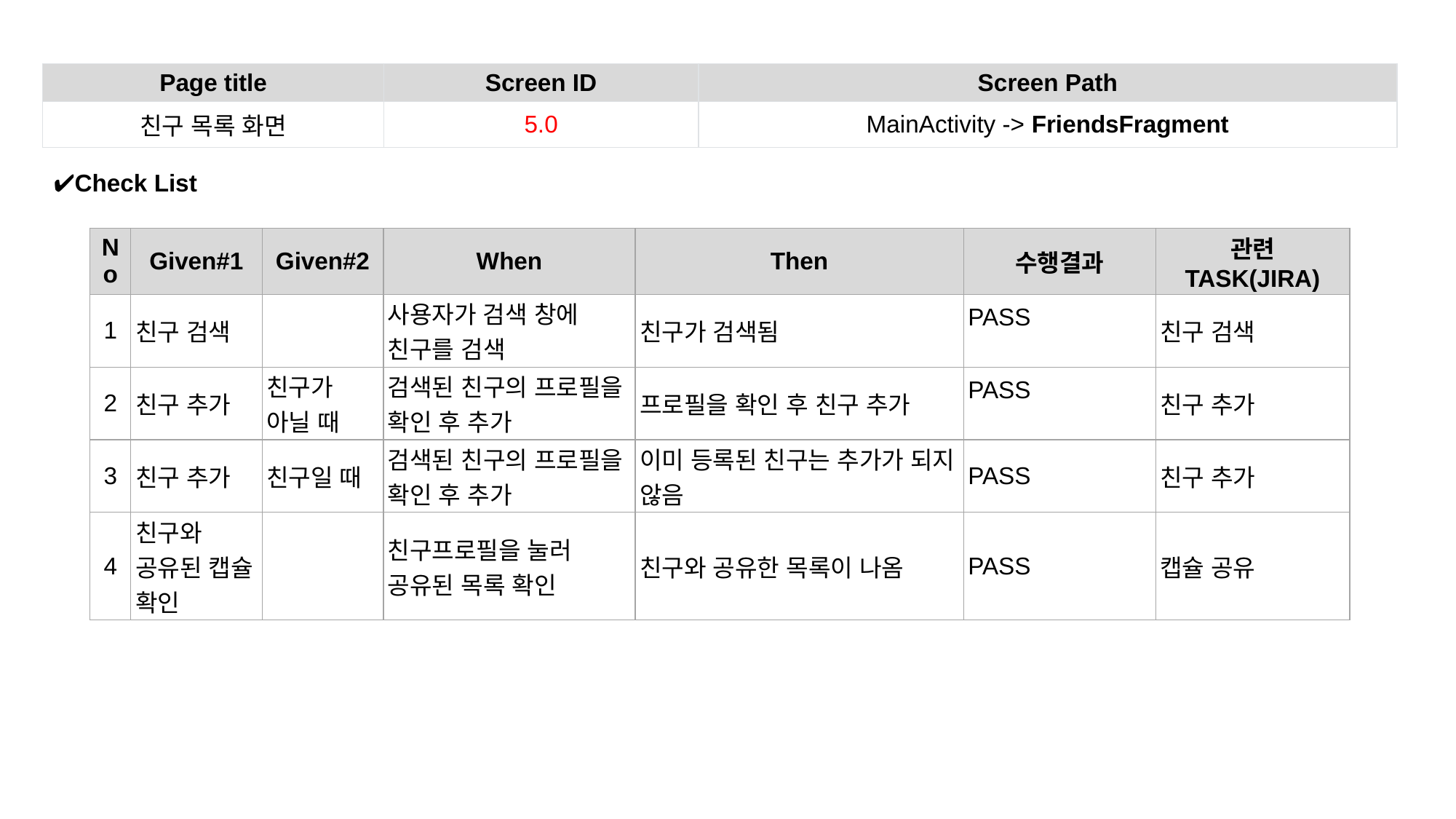

| Page title | Screen ID | Screen Path |
| --- | --- | --- |
| 친구 목록 화면 | 5.0 | MainActivity -> FriendsFragment |
✔Check List

| No | Given#1 | Given#2 | When | Then | 수행결과 | 관련 TASK(JIRA) |
| --- | --- | --- | --- | --- | --- | --- |
| 1 | 친구 검색 |  | 사용자가 검색 창에 친구를 검색 | 친구가 검색됨 | PASS | 친구 검색 |
| 2 | 친구 추가 | 친구가 아닐 때 | 검색된 친구의 프로필을 확인 후 추가 | 프로필을 확인 후 친구 추가 | PASS | 친구 추가 |
| 3 | 친구 추가 | 친구일 때 | 검색된 친구의 프로필을 확인 후 추가 | 이미 등록된 친구는 추가가 되지 않음 | PASS | 친구 추가 |
| 4 | 친구와 공유된 캡슐 확인 |  | 친구프로필을 눌러 공유된 목록 확인 | 친구와 공유한 목록이 나옴 | PASS | 캡슐 공유 |